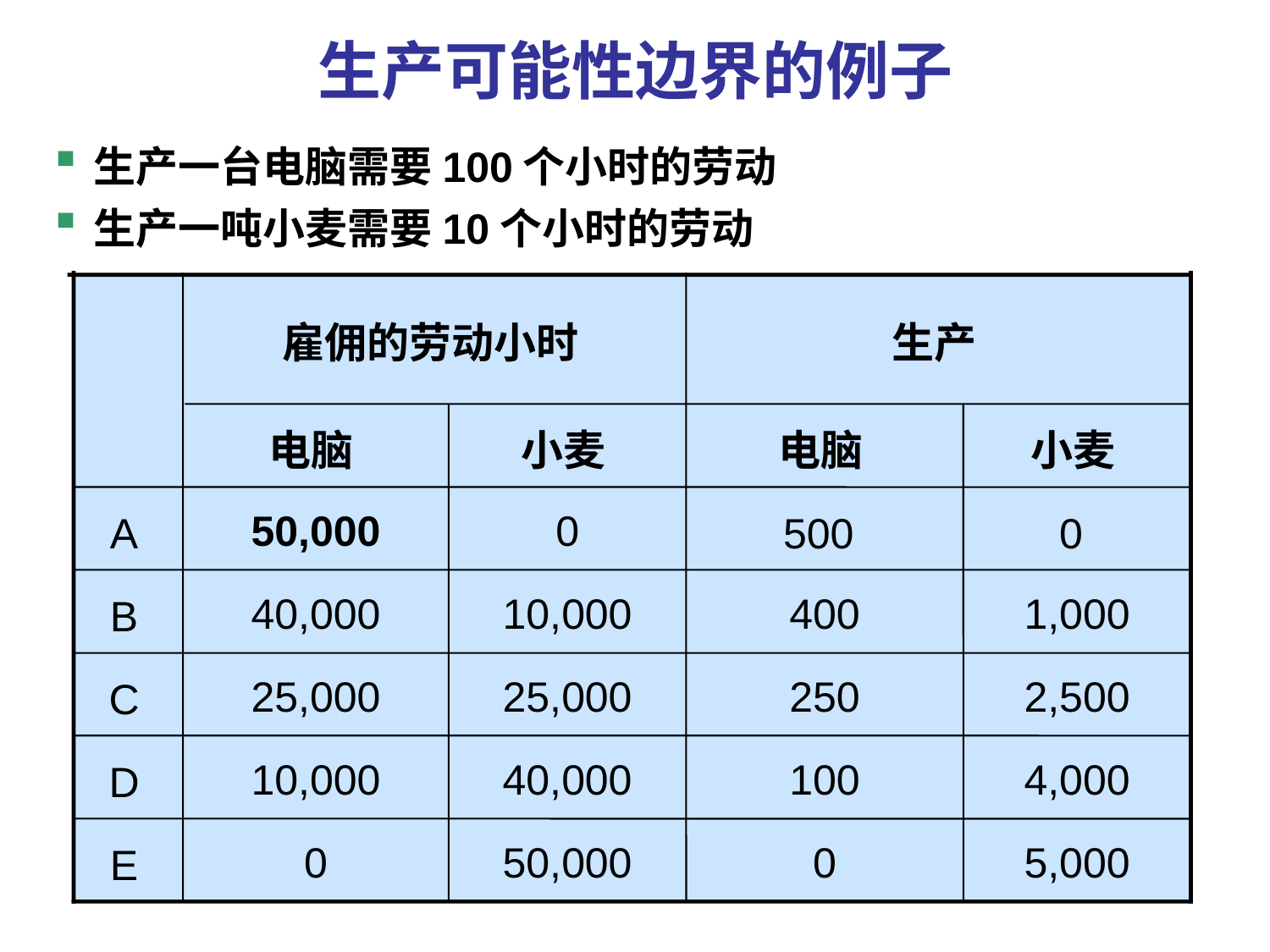

生产可能性边界的例子
0
生产一台电脑需要100个小时的劳动
生产一吨小麦需要10个小时的劳动

雇佣的劳动小时
生产
电脑
小麦
电脑
小麦
A
B
C
D
E

50,000
0
500
0

40,000
10,000
25,000
25,000
10,000
40,000
0
50,000
400
1,000

250
2,500

100
4,000

0
5,000